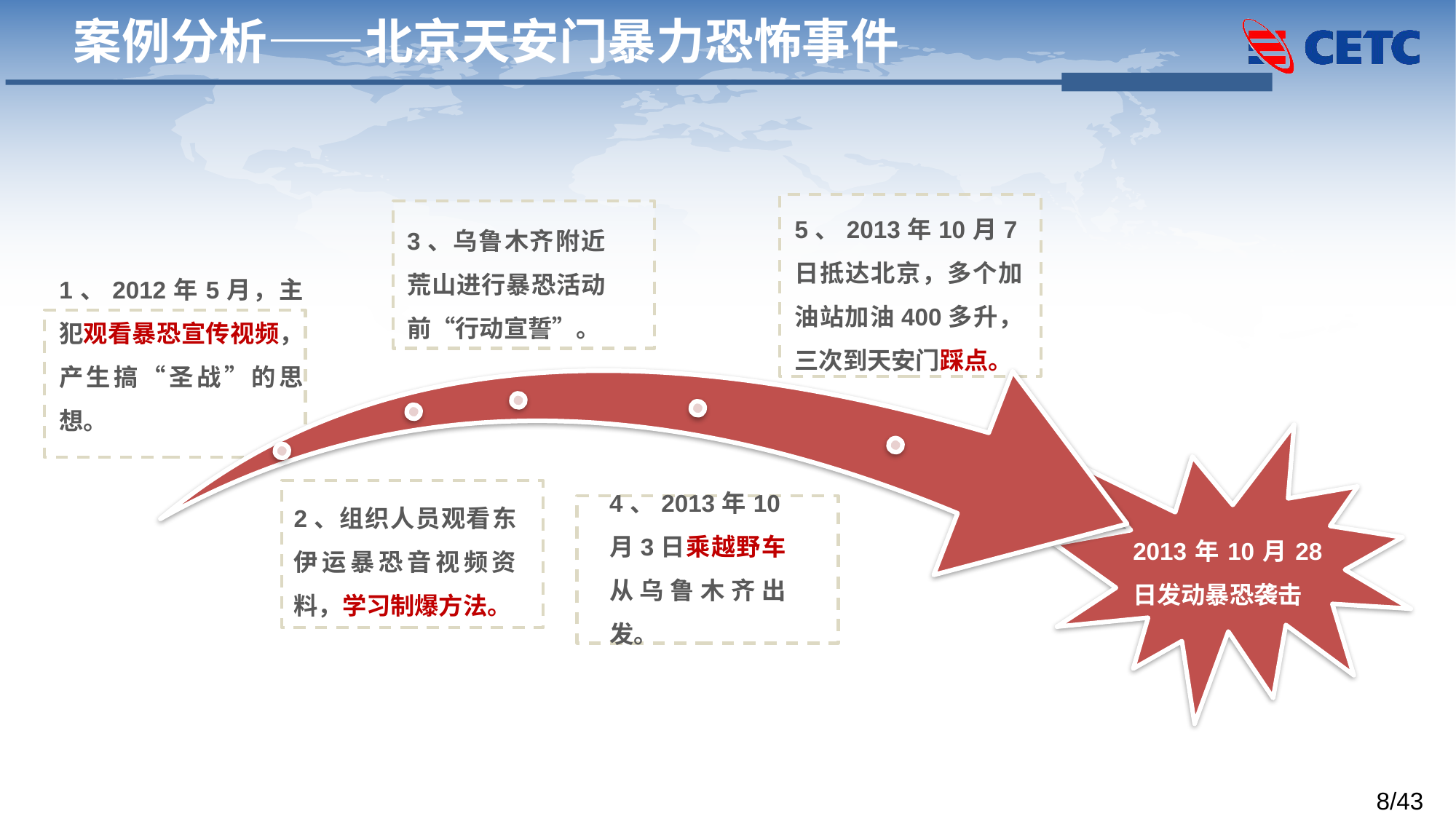

案例分析——北京天安门暴力恐怖事件
3、乌鲁木齐附近荒山进行暴恐活动前“行动宣誓”。

5、2013年10月7日抵达北京，多个加油站加油400多升，三次到天安门踩点。

1、2012年5月，主犯观看暴恐宣传视频，产生搞“圣战”的思想。

2013年10月28日发动暴恐袭击

2、组织人员观看东伊运暴恐音视频资料，学习制爆方法。
4、2013年10月3日乘越野车从乌鲁木齐出发。